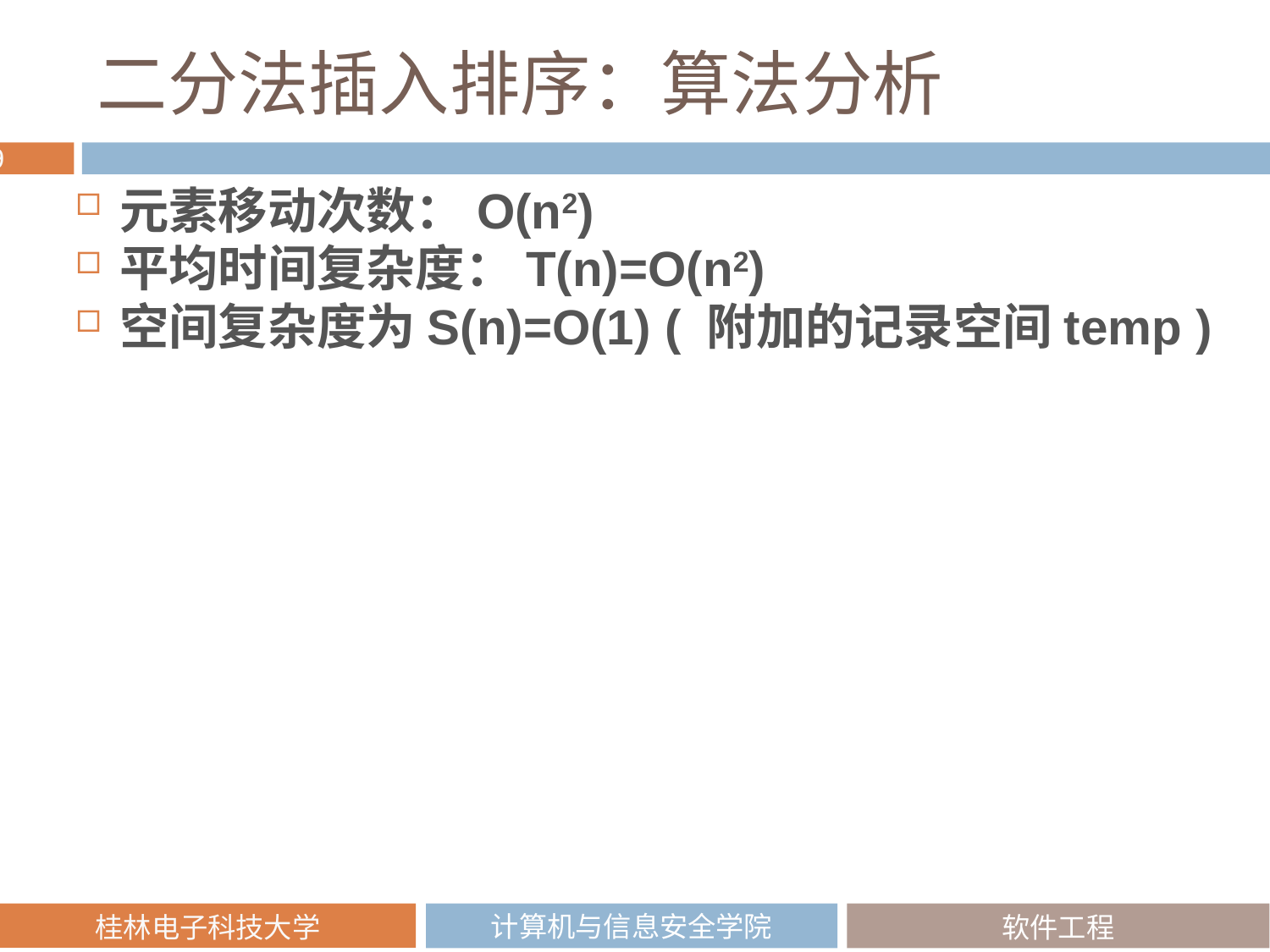

# 二分法插入排序：算法分析
元素移动次数：O(n2)
平均时间复杂度：T(n)=O(n2)
空间复杂度为S(n)=O(1) ( 附加的记录空间temp )